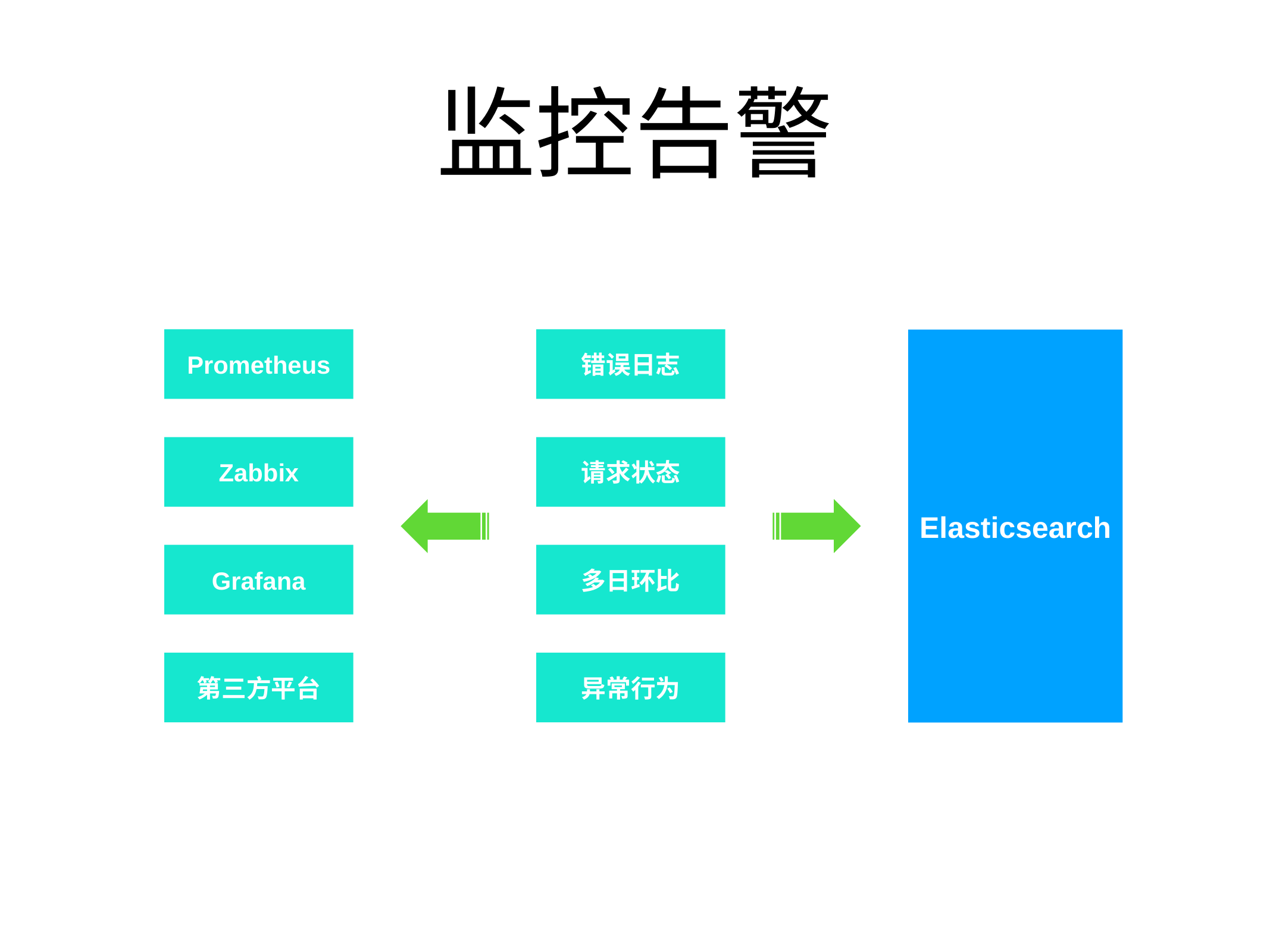

# 监控告警
Prometheus
错误日志
Elasticsearch
Zabbix
请求状态

Grafana
多日环比
第三方平台
异常行为